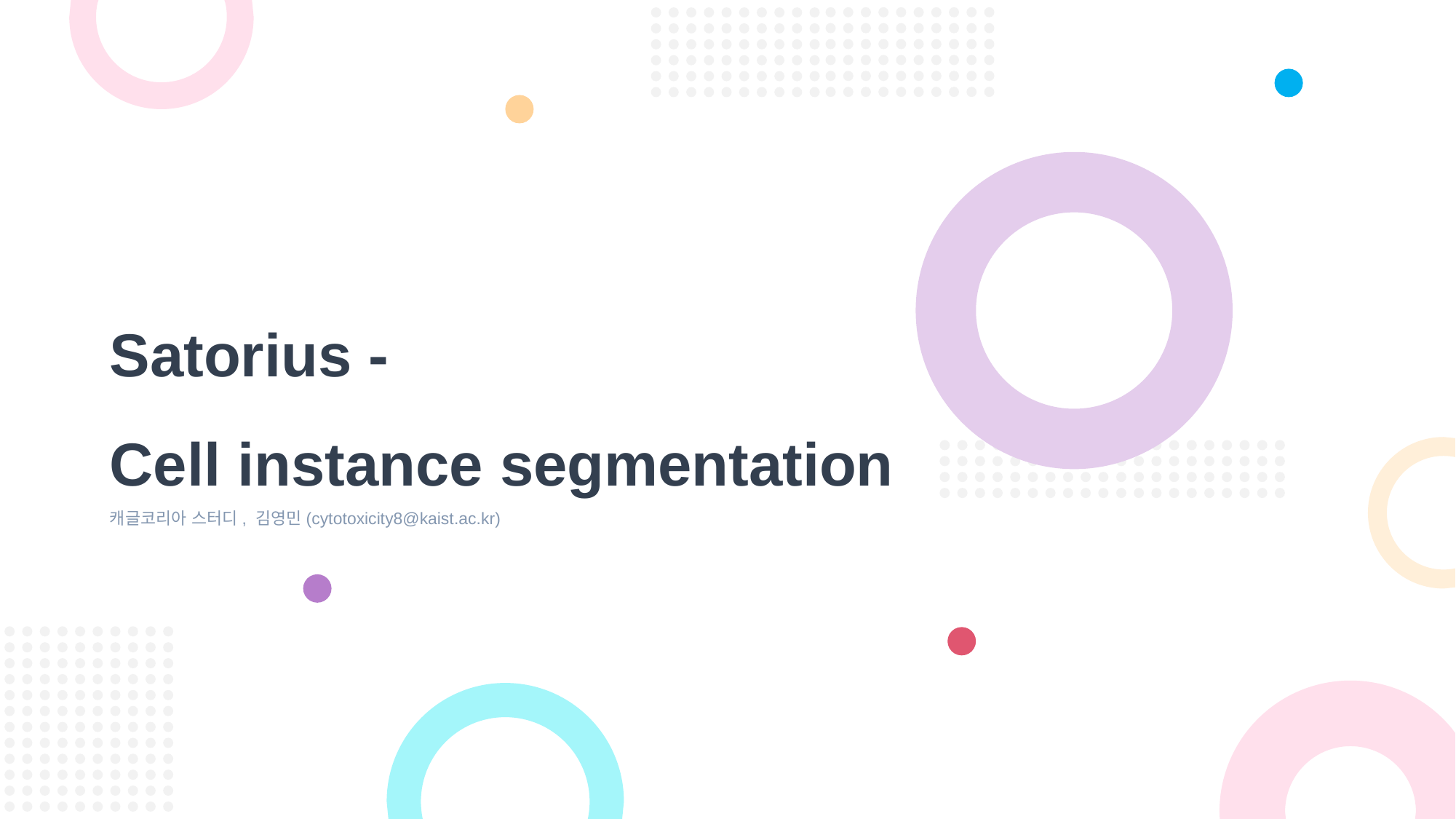

Satorius -
Cell instance segmentation
캐글코리아 스터디, 김영민(cytotoxicity8@kaist.ac.kr)